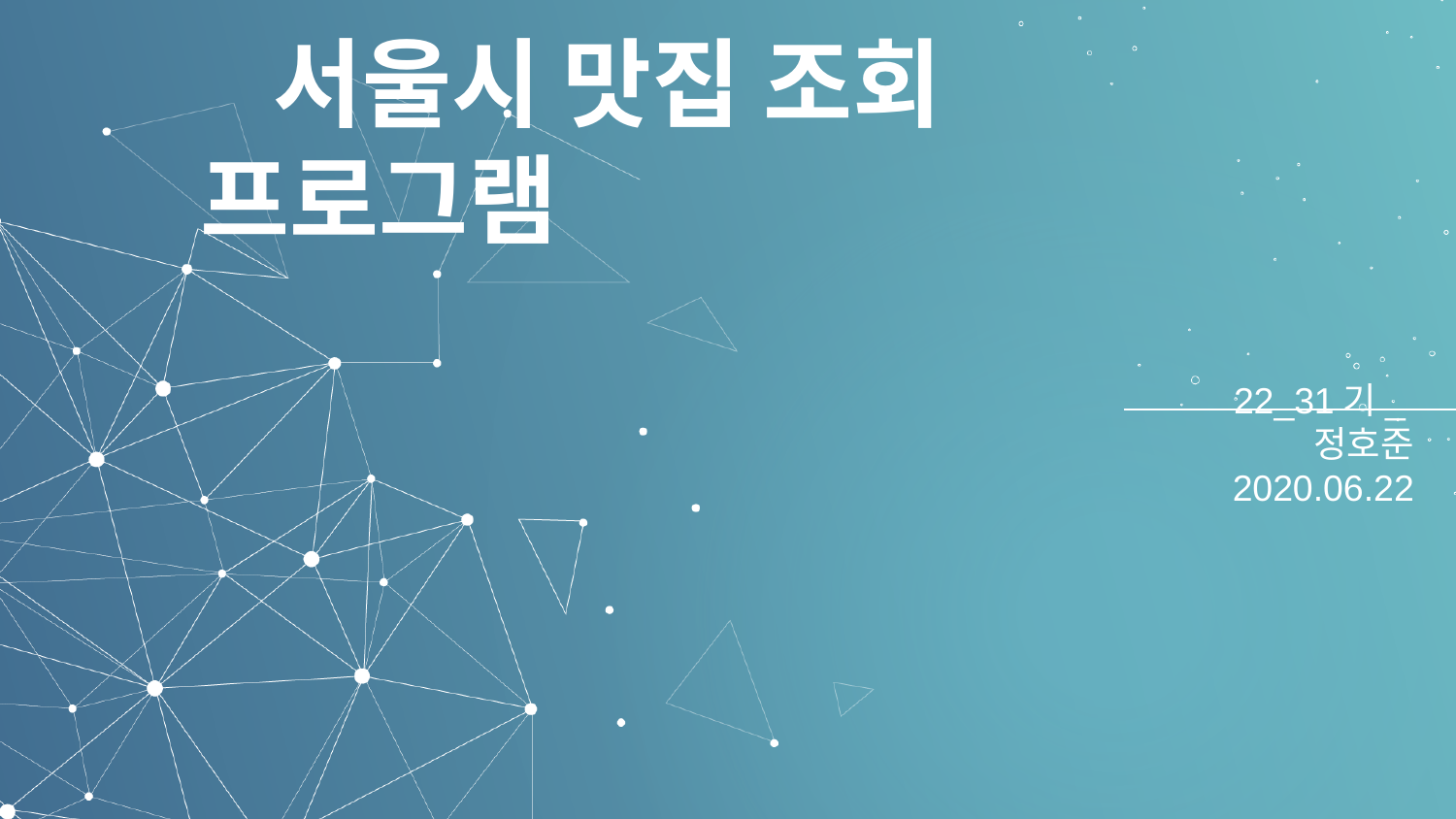

# 서울시 맛집 조회 프로그램
22_31기_정호준
2020.06.22